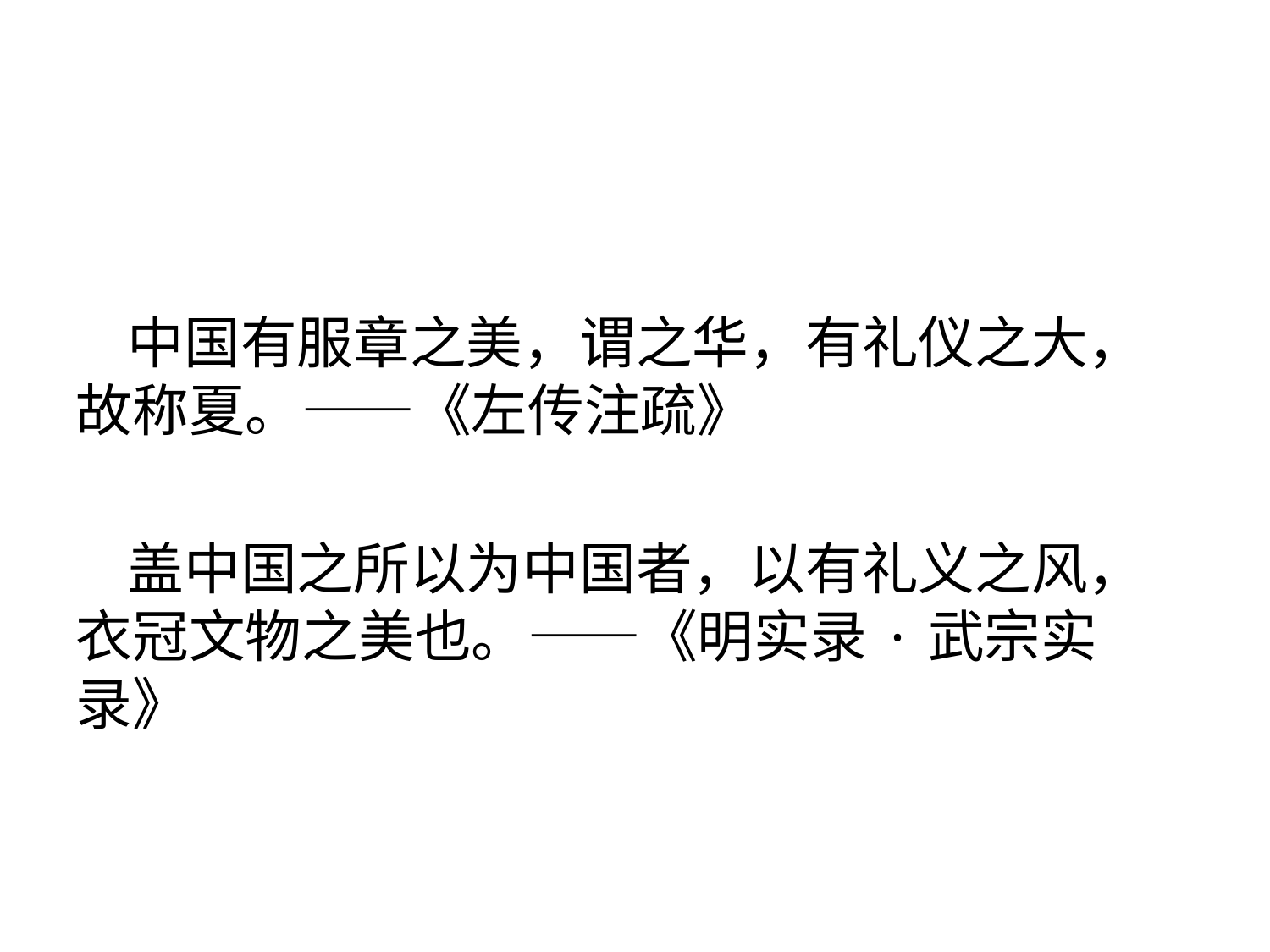

#

   中国有服章之美，谓之华，有礼仪之大，故称夏。——《左传注疏》

   盖中国之所以为中国者，以有礼义之风，衣冠文物之美也。——《明实录·武宗实录》